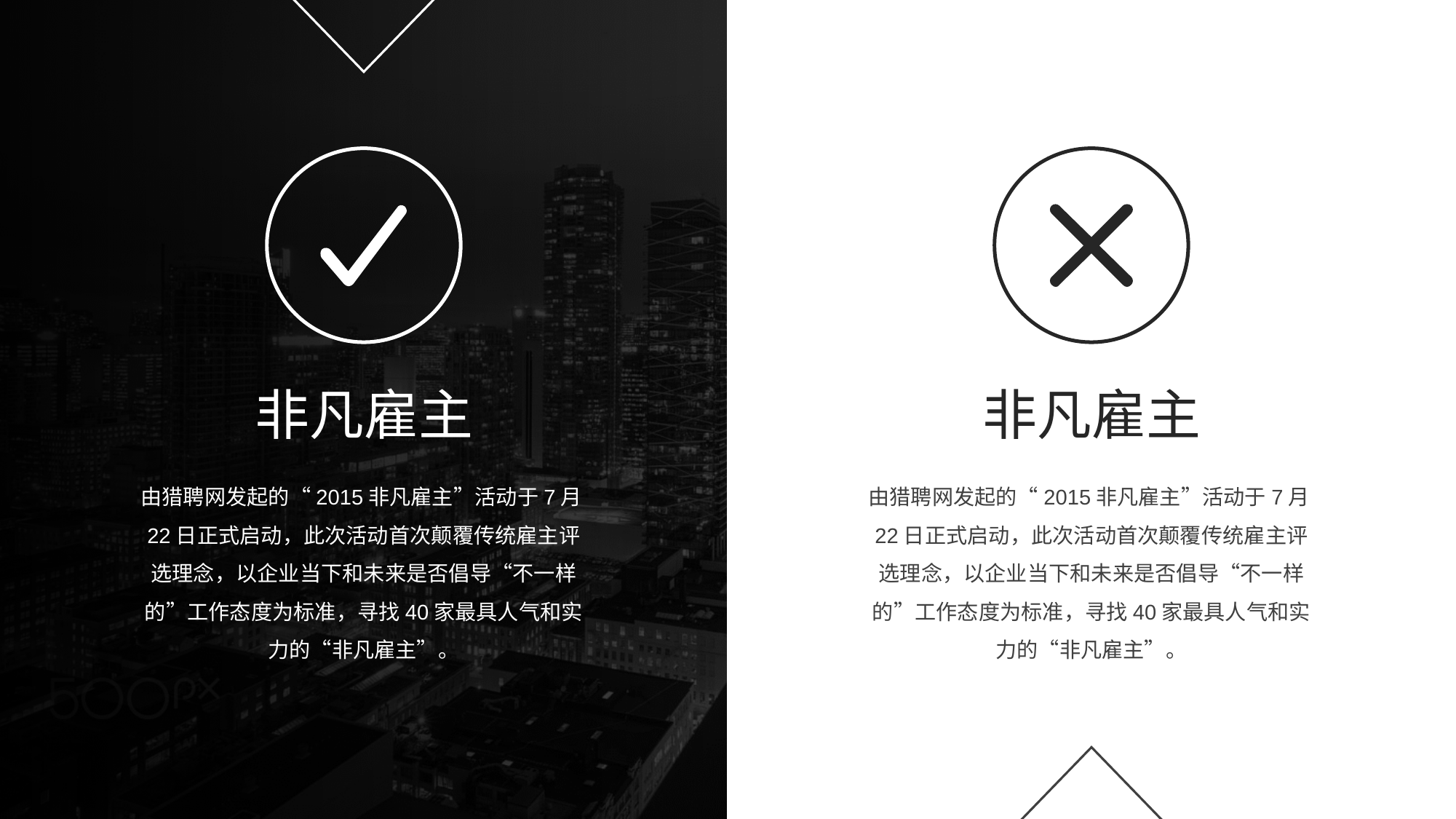

非凡雇主
非凡雇主
由猎聘网发起的“2015非凡雇主”活动于7月22日正式启动，此次活动首次颠覆传统雇主评选理念，以企业当下和未来是否倡导“不一样的”工作态度为标准，寻找40家最具人气和实力的“非凡雇主”。
由猎聘网发起的“2015非凡雇主”活动于7月22日正式启动，此次活动首次颠覆传统雇主评选理念，以企业当下和未来是否倡导“不一样的”工作态度为标准，寻找40家最具人气和实力的“非凡雇主”。